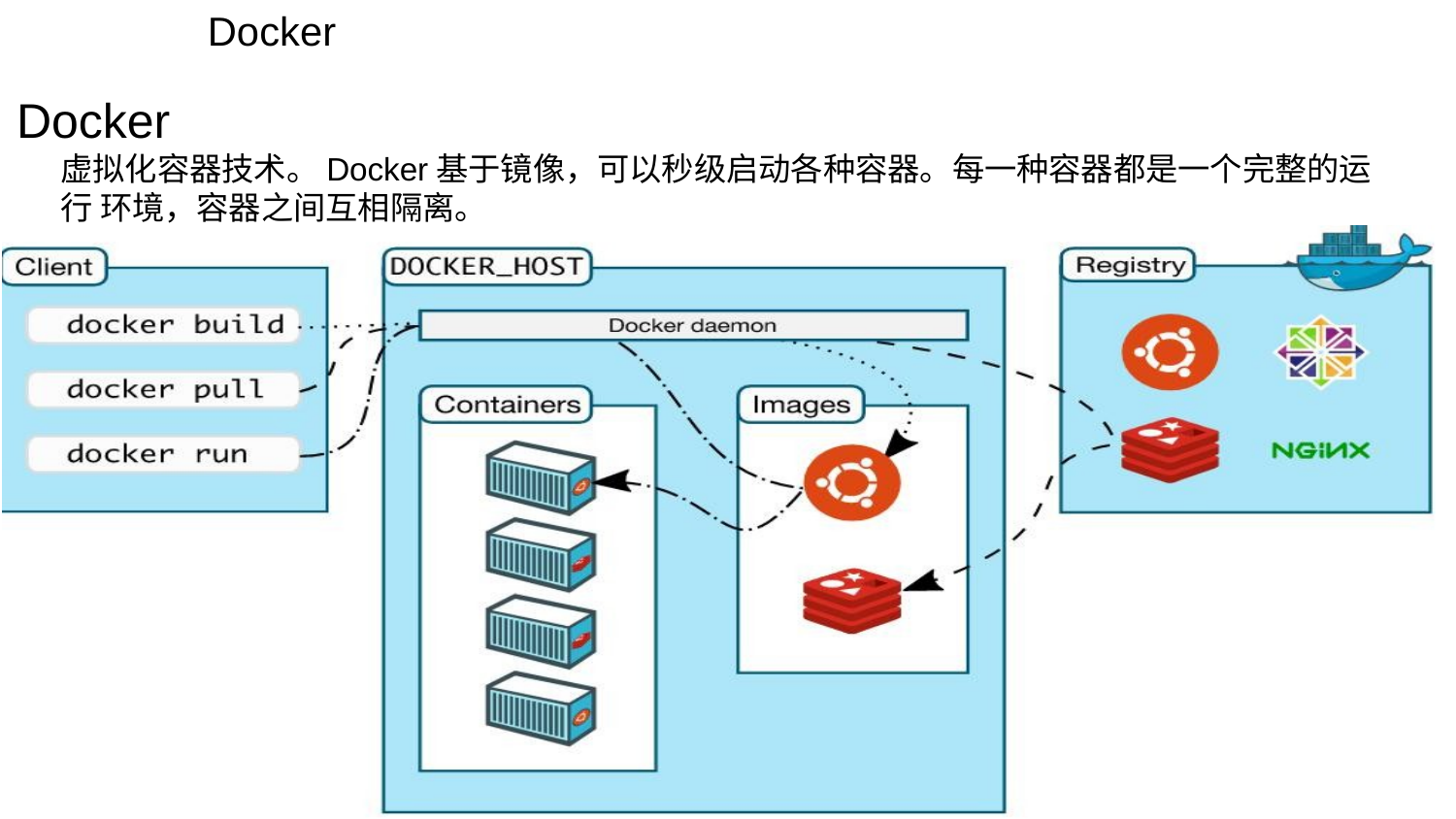

# Docker
Docker
虚拟化容器技术。Docker基于镜像，可以秒级启动各种容器。每一种容器都是一个完整的运行 环境，容器之间互相隔离。